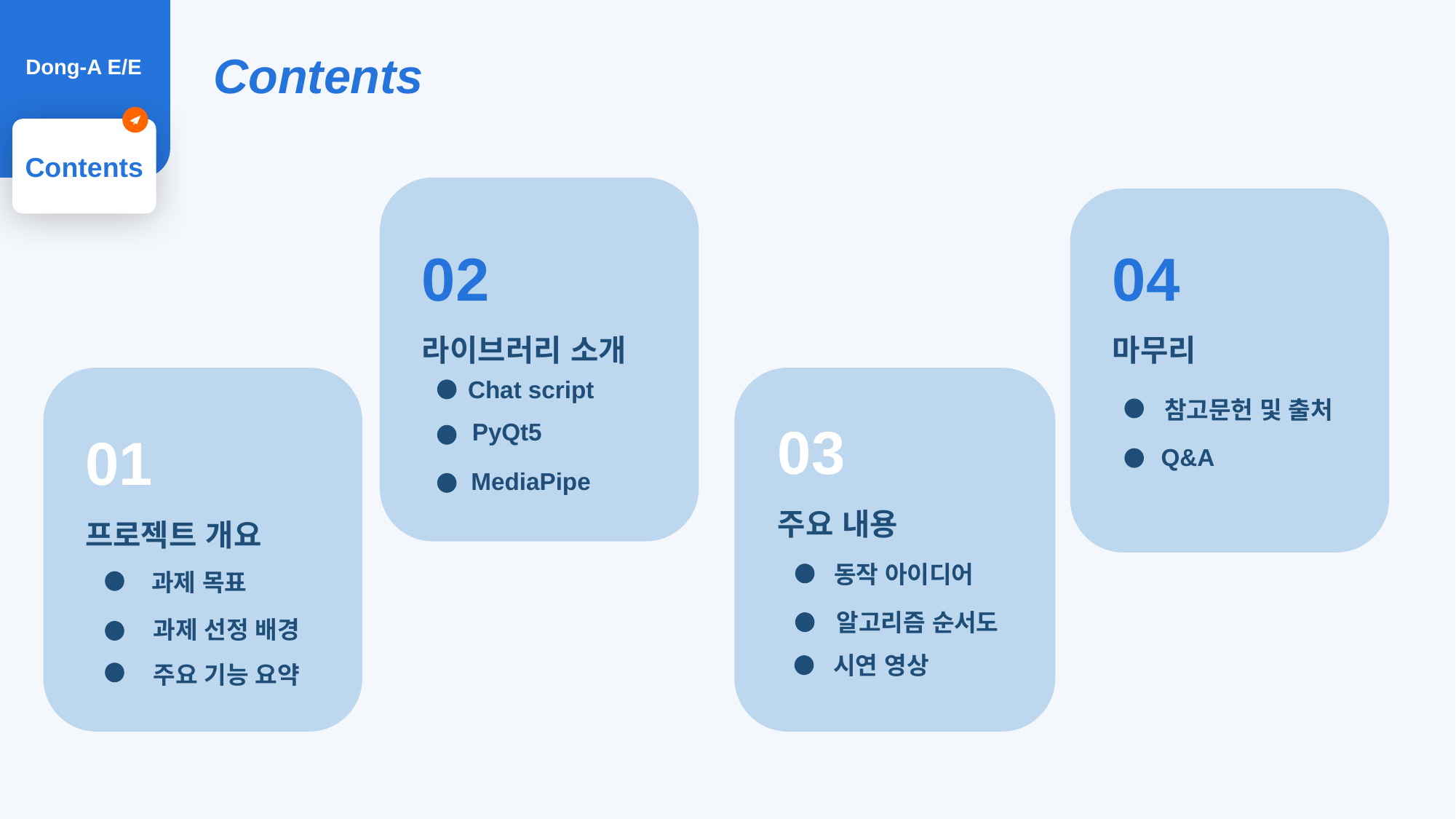

Contents
Dong-A E/E

Contents

02
라이브러리 소개
04
마무리

Chat script
03
주요 내용

01
프로젝트 개요
참고문헌 및 출처

PyQt5

Q&A

MediaPipe

동작 아이디어
과제 목표

알고리즘 순서도
과제 선정 배경

시연 영상
주요 기능 요약